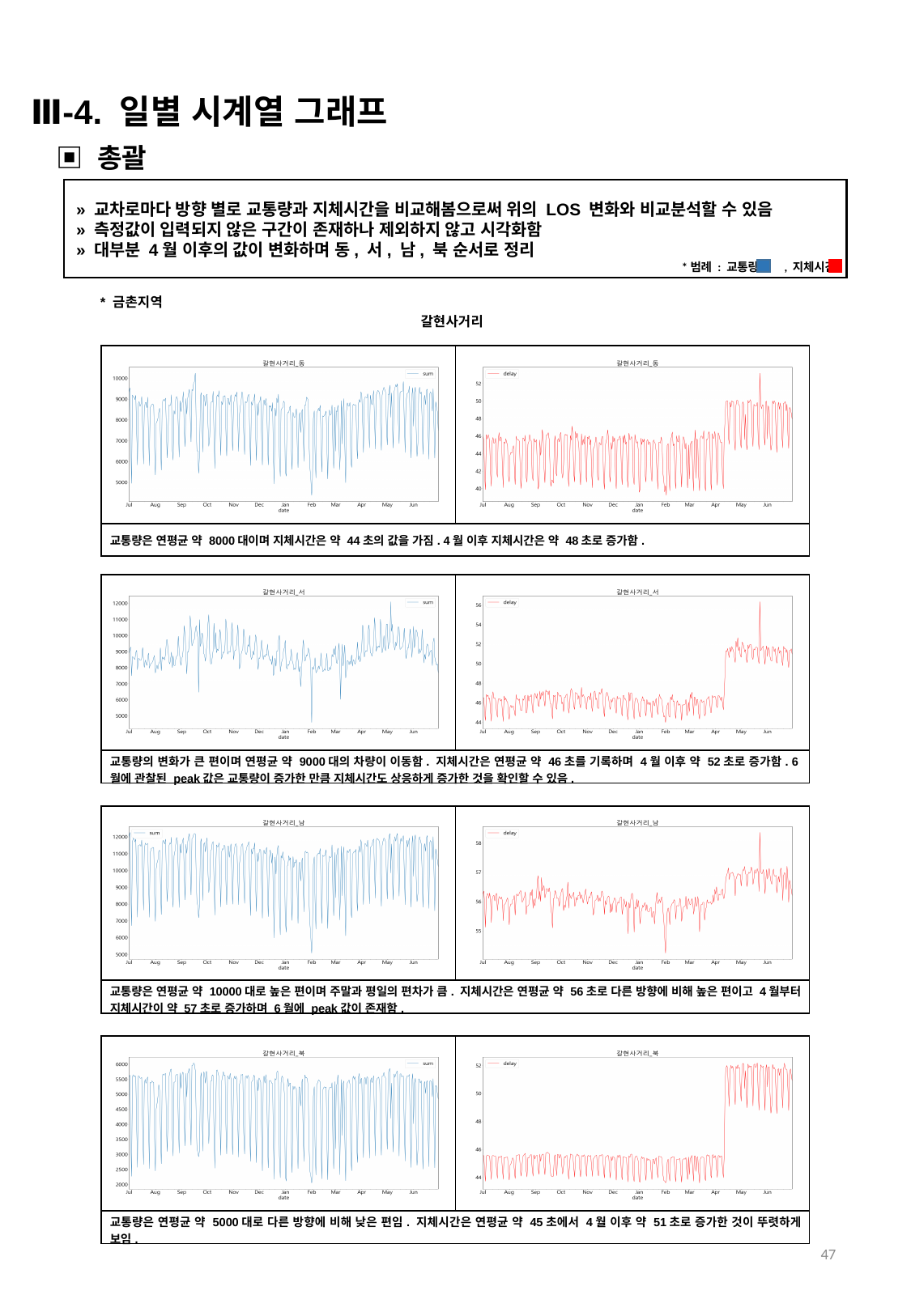

Ⅲ-4. 일별 시계열 그래프
▣ 총괄
» 교차로마다 방향 별로 교통량과 지체시간을 비교해봄으로써 위의 LOS 변화와 비교분석할 수 있음
» 측정값이 입력되지 않은 구간이 존재하나 제외하지 않고 시각화함
» 대부분 4월 이후의 값이 변화하며 동, 서, 남, 북 순서로 정리
*범례 : 교통량       , 지체시간

* 금촌지역
갈현사거리
|  |  |
| --- | --- |
| 교통량은 연평균 약 8000대이며 지체시간은 약 44초의 값을 가짐. 4월 이후 지체시간은 약 48초로 증가함. |  |
|  |  |
| --- | --- |
| 교통량의 변화가 큰 편이며 연평균 약 9000대의 차량이 이동함. 지체시간은 연평균 약 46초를 기록하며 4월 이후 약 52초로 증가함. 6월에 관찰된 peak값은 교통량이 증가한 만큼 지체시간도 상응하게 증가한 것을 확인할 수 있음. |  |
|  |  |
| --- | --- |
| 교통량은 연평균 약 10000대로 높은 편이며 주말과 평일의 편차가 큼. 지체시간은 연평균 약 56초로 다른 방향에 비해 높은 편이고 4월부터 지체시간이 약 57초로 증가하며 6월에 peak값이 존재함. |  |
|  |  |
| --- | --- |
| 교통량은 연평균 약 5000대로 다른 방향에 비해 낮은 편임. 지체시간은 연평균 약 45초에서 4월 이후 약 51초로 증가한 것이 뚜렷하게 보임. |  |
47